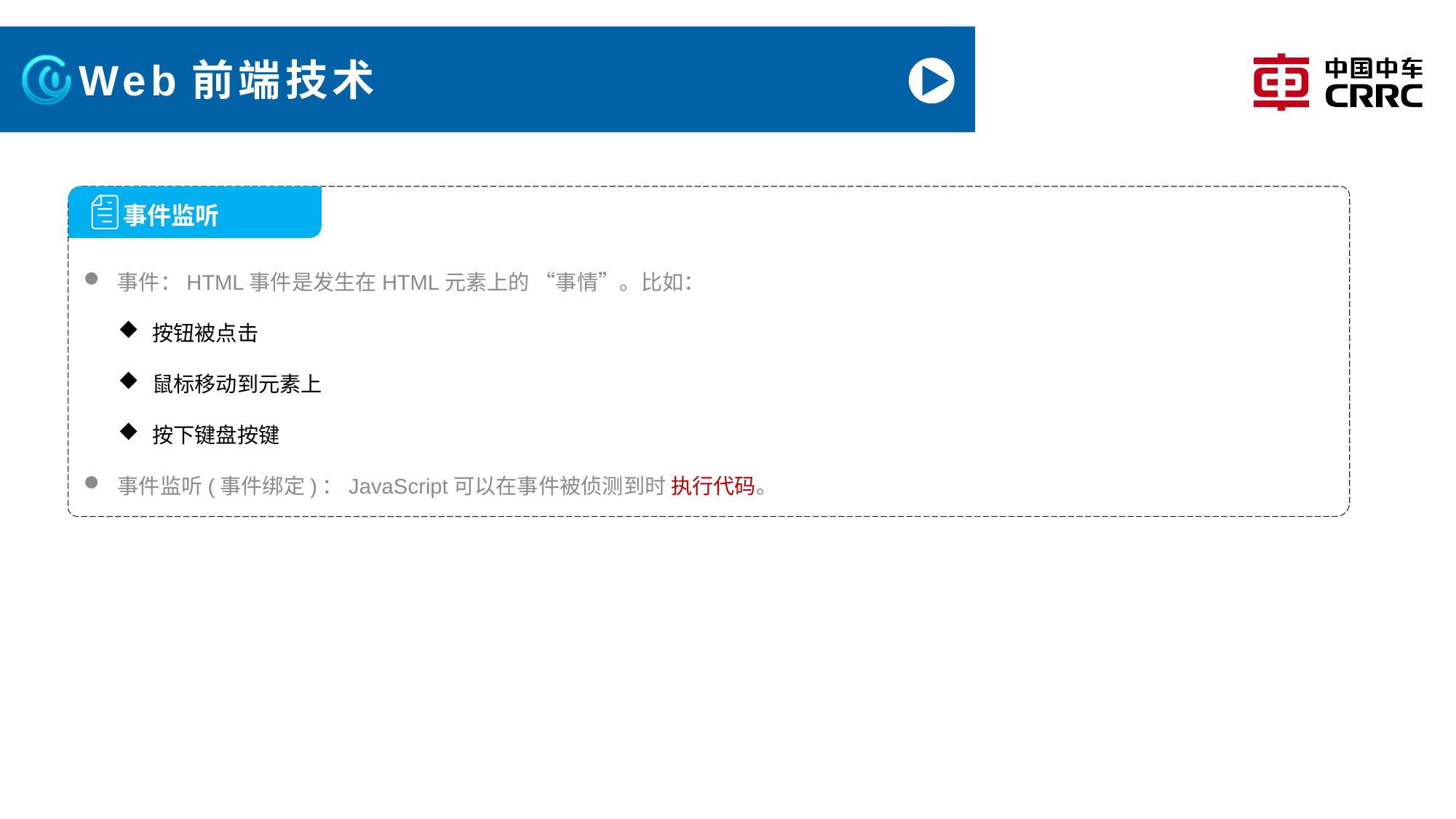

Web前端技术
      事件监听

事件：HTML事件是发生在HTML元素上的 “事情”。比如：
按钮被点击
鼠标移动到元素上
按下键盘按键
事件监听(事件绑定)：JavaScript可以在事件被侦测到时 执行代码。
19